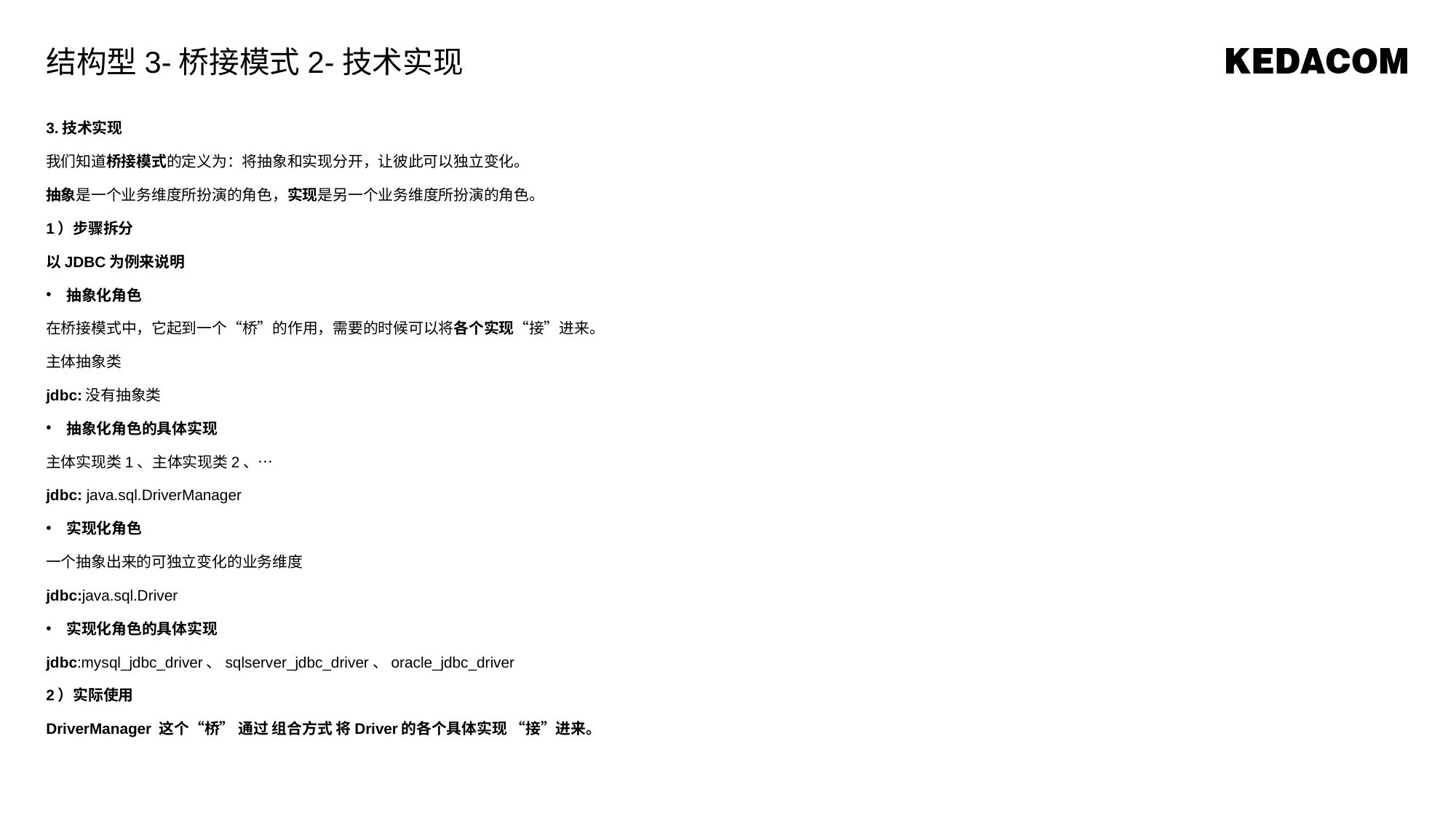

结构型3-桥接模式2-技术实现
3.技术实现
我们知道桥接模式的定义为：将抽象和实现分开，让彼此可以独立变化。
抽象是一个业务维度所扮演的角色，实现是另一个业务维度所扮演的角色。
1）步骤拆分
以JDBC为例来说明
抽象化角色
在桥接模式中，它起到一个“桥”的作用，需要的时候可以将各个实现“接”进来。
主体抽象类
jdbc:没有抽象类
抽象化角色的具体实现
主体实现类1、主体实现类2、…
jdbc: java.sql.DriverManager
实现化角色
一个抽象出来的可独立变化的业务维度
jdbc:java.sql.Driver
实现化角色的具体实现
jdbc:mysql_jdbc_driver、sqlserver_jdbc_driver、oracle_jdbc_driver
2）实际使用
DriverManager 这个“桥” 通过 组合方式 将Driver的各个具体实现 “接”进来。